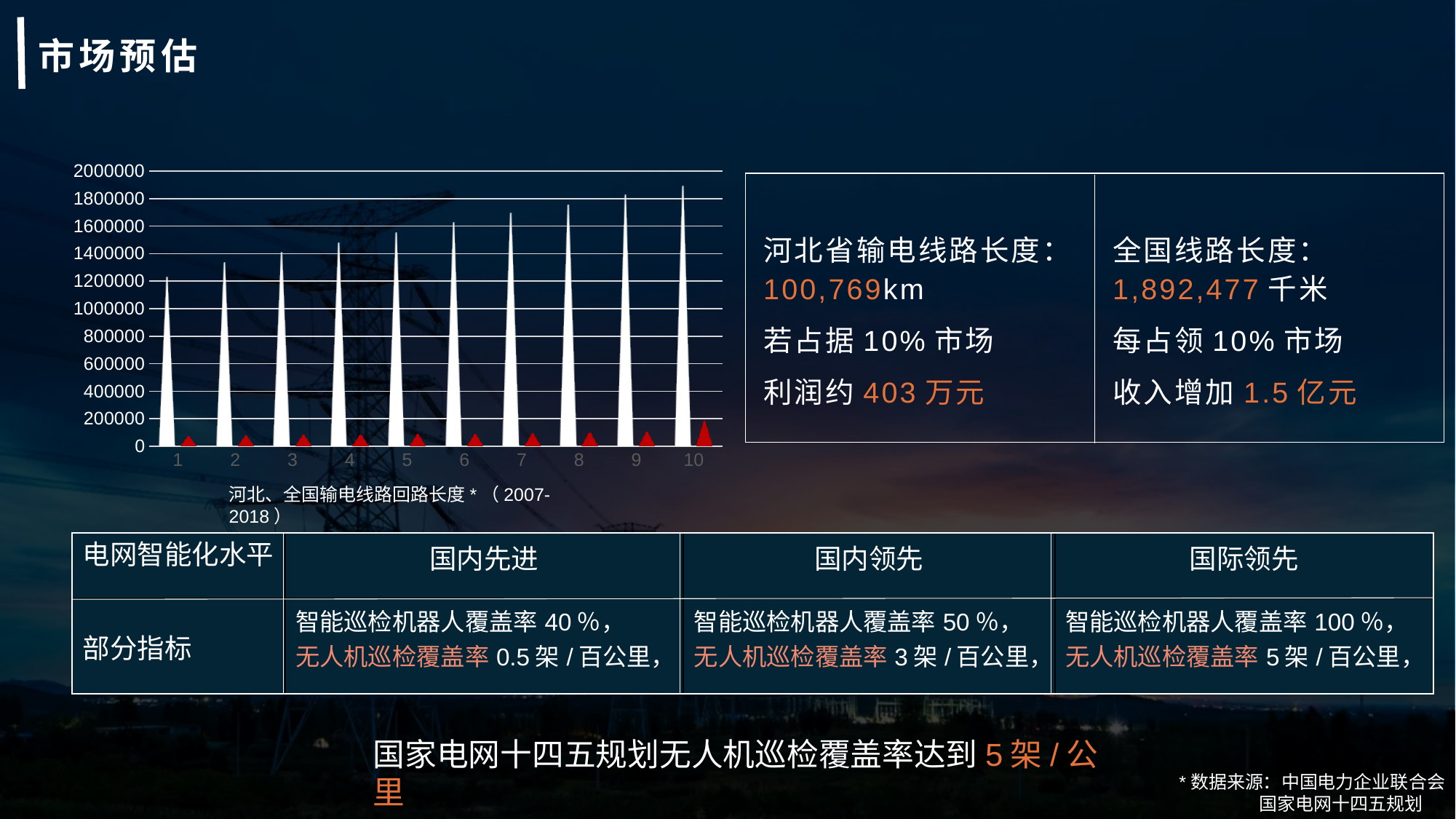

# 市场预估

### Chart

| Category |  |  |
|---|---|---|
全国线路长度：1,892,477千米
每占领10%市场
收入增加1.5亿元
河北省输电线路长度：100,769km
若占据10%市场
利润约403万元
河北、全国输电线路回路长度*（2007-2018）

| 电网智能化水平 | 国内先进 | 国内领先 | 国际领先 |
| --- | --- | --- | --- |
| 部分指标 | 智能巡检机器人覆盖率40％， 无人机巡检覆盖率0.5架/百公里， | 智能巡检机器人覆盖率50％， 无人机巡检覆盖率3架/百公里， | 智能巡检机器人覆盖率100％， 无人机巡检覆盖率5架/百公里， |

国家电网十四五规划无人机巡检覆盖率达到5架/公里
*数据来源：中国电力企业联合会
                   国家电网十四五规划